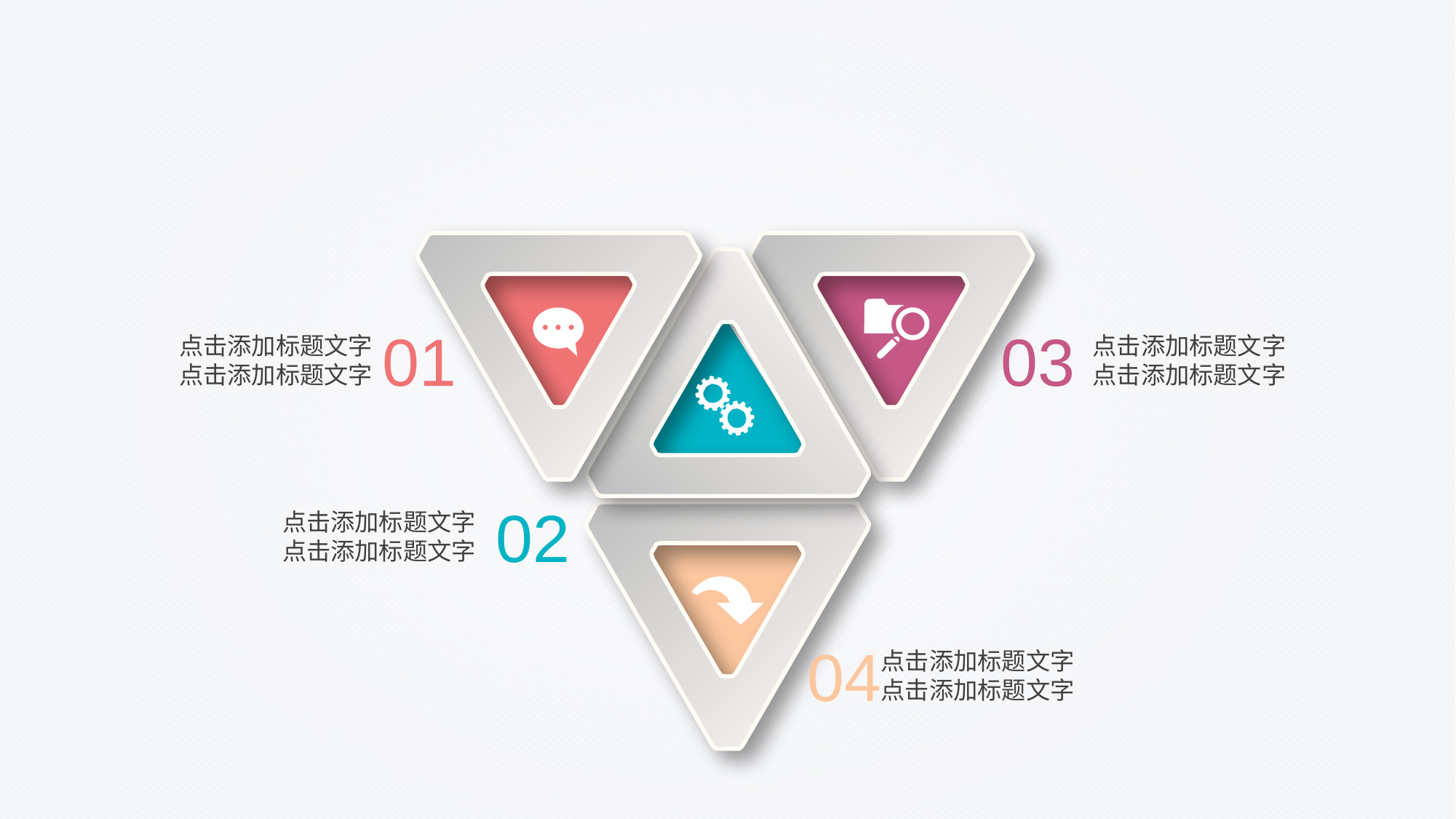

01
03

点击添加标题文字
点击添加标题文字
点击添加标题文字
点击添加标题文字

02
点击添加标题文字
点击添加标题文字

04
点击添加标题文字
点击添加标题文字